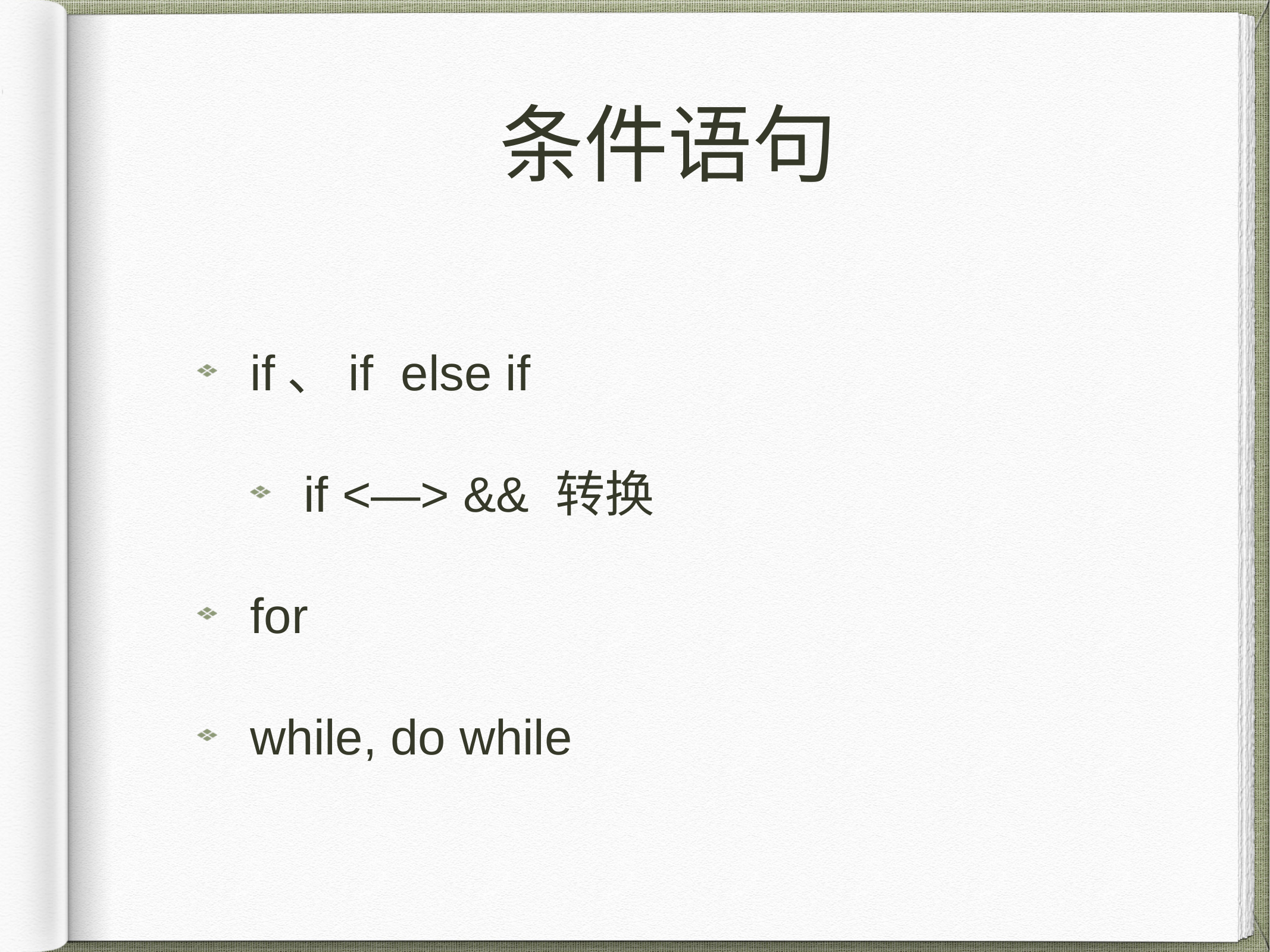

# 条件语句
if、if  else if
if <—> && 转换
for
while, do while